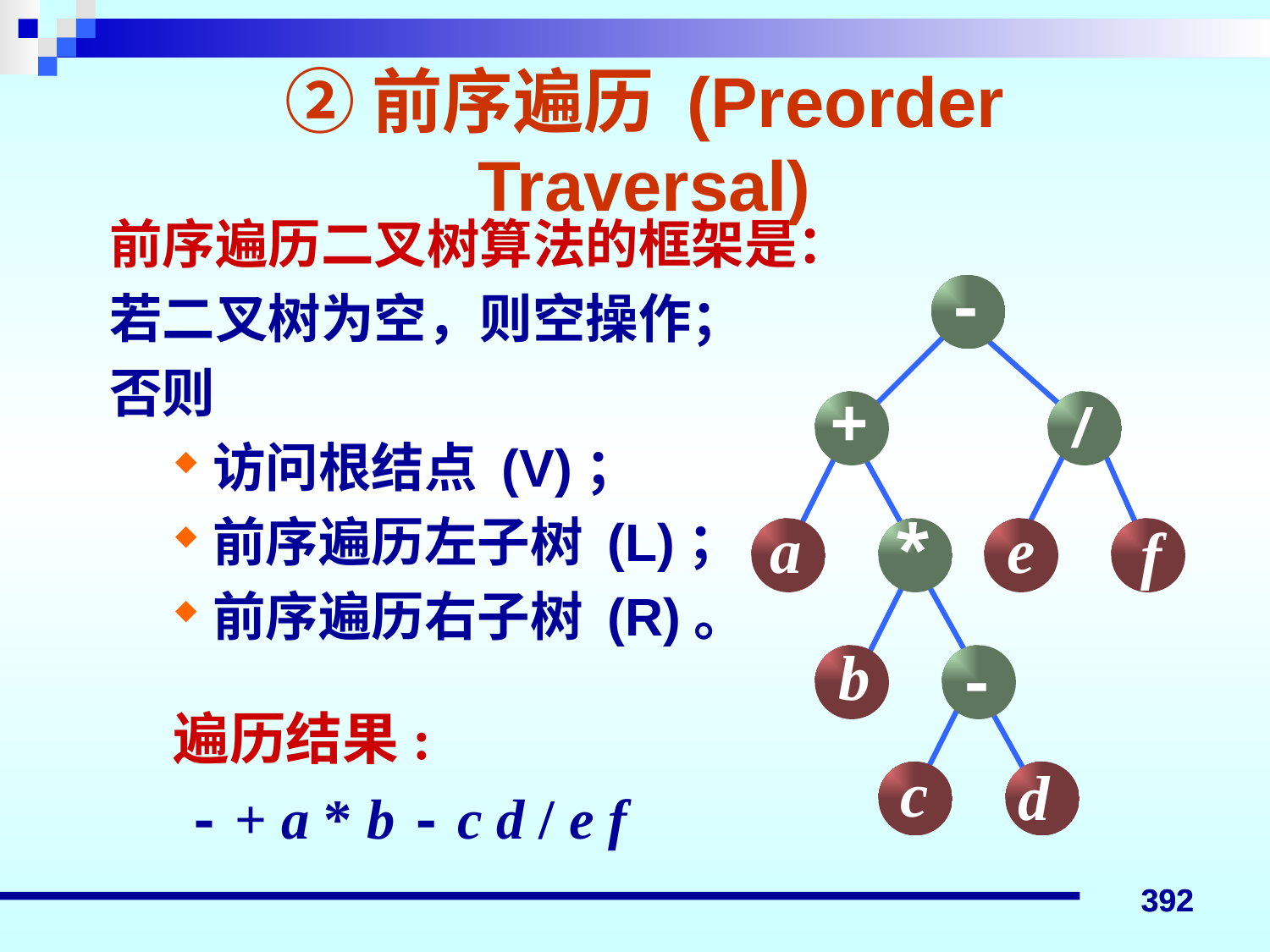

# ②前序遍历 (Preorder Traversal)
前序遍历二叉树算法的框架是：
若二叉树为空，则空操作；
否则
访问根结点 (V)；
前序遍历左子树 (L)；
前序遍历右子树 (R)。

遍历结果:
 - + a * b - c d / e f
-

+
/

*
a
e
f

b
-

c
d

392
392